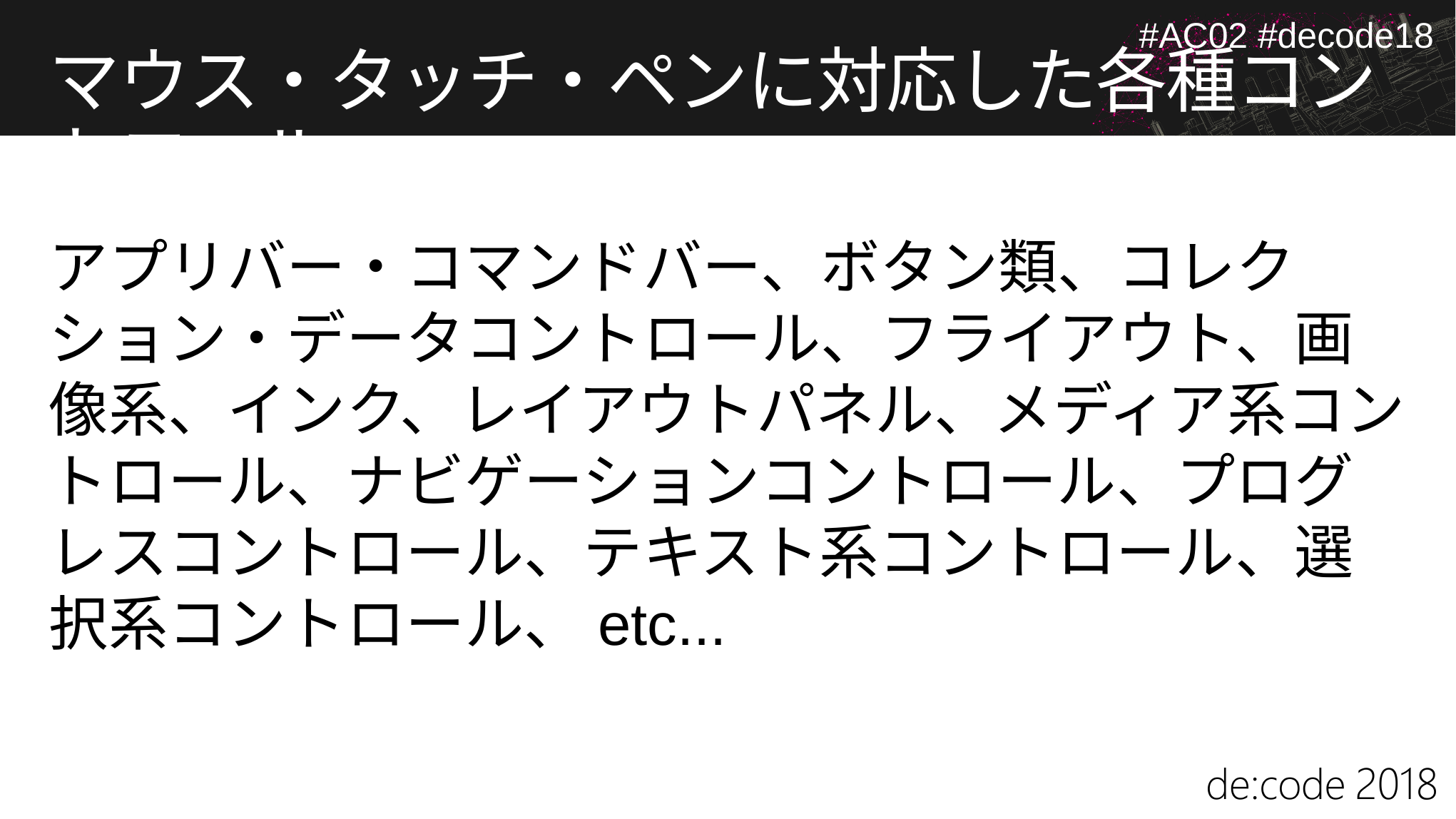

# マウス・タッチ・ペンに対応した各種コントロール
アプリバー・コマンドバー、ボタン類、コレクション・データコントロール、フライアウト、画像系、インク、レイアウトパネル、メディア系コントロール、ナビゲーションコントロール、プログレスコントロール、テキスト系コントロール、選択系コントロール、etc...